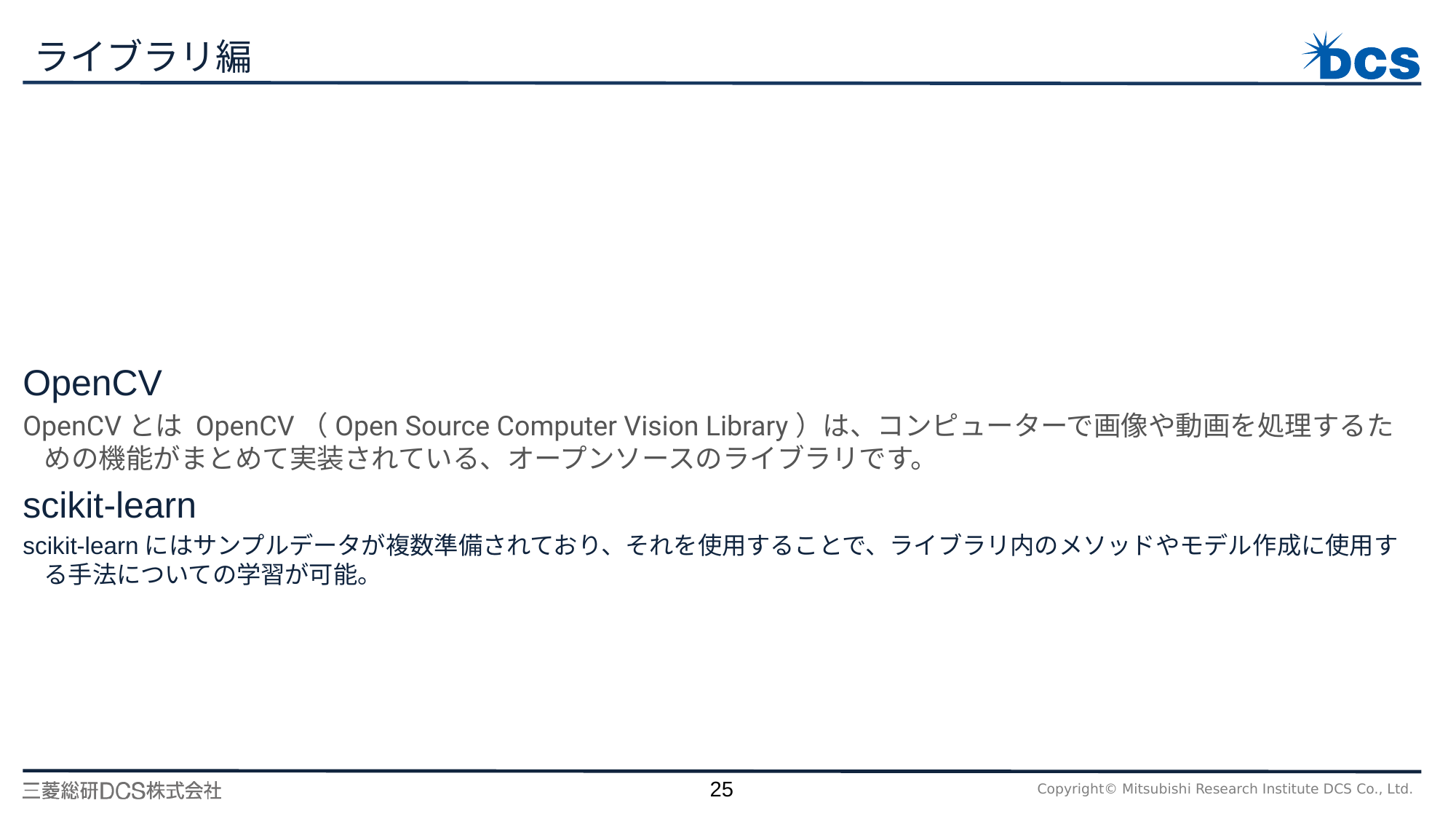

# ライブラリ編

OpenCV
OpenCVとは OpenCV（Open Source Computer Vision Library）は、コンピューターで画像や動画を処理するための機能がまとめて実装されている、オープンソースのライブラリです。
scikit-learn
scikit-learnにはサンプルデータが複数準備されており、それを使用することで、ライブラリ内のメソッドやモデル作成に使用する手法についての学習が可能。